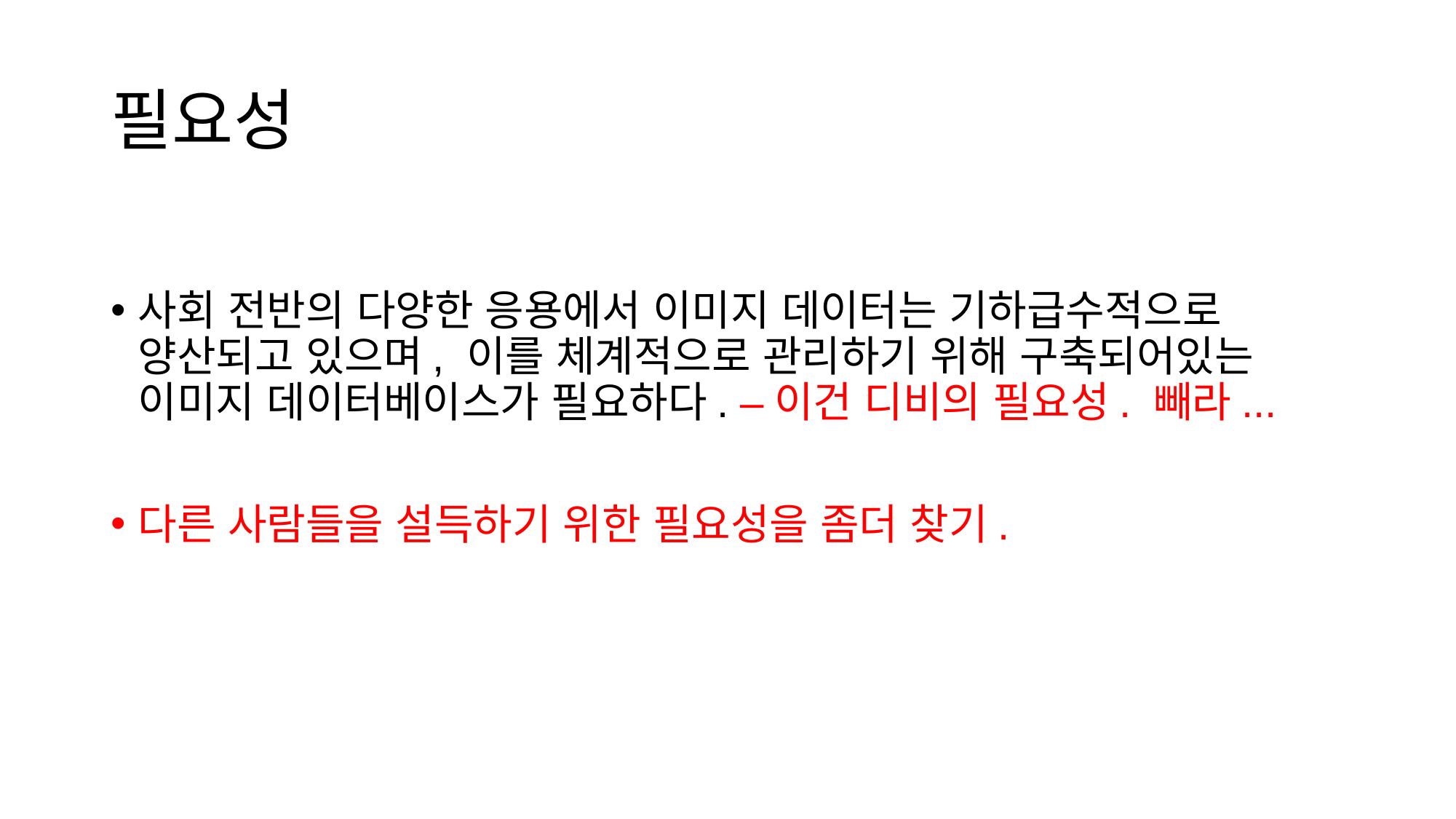

# 필요성

사회 전반의 다양한 응용에서 이미지 데이터는 기하급수적으로 양산되고 있으며, 이를 체계적으로 관리하기 위해 구축되어있는 이미지 데이터베이스가 필요하다. –이건 디비의 필요성. 빼라...

다른 사람들을 설득하기 위한 필요성을 좀더 찾기.